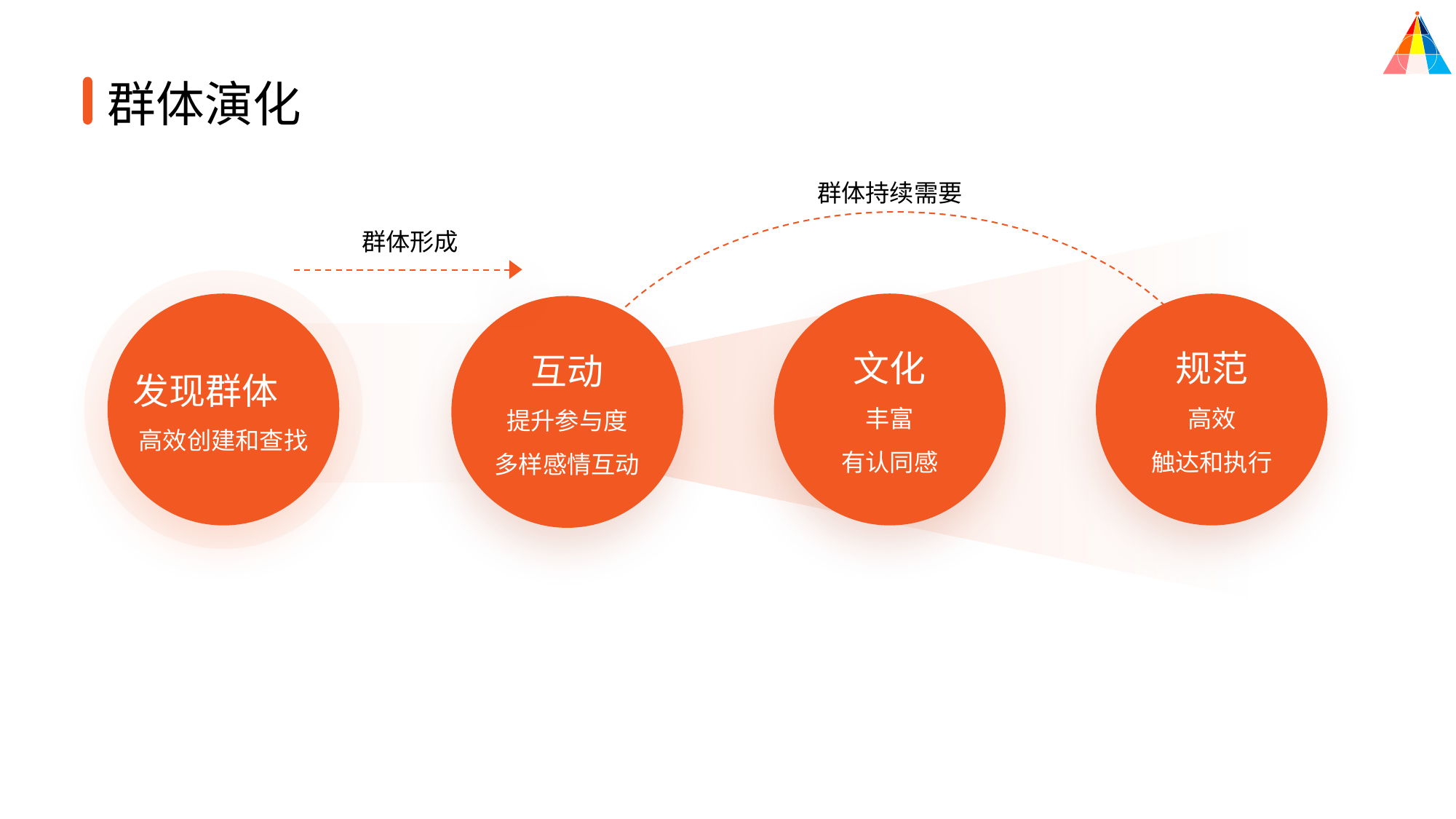

群体演化

群体持续需要

群体形成

发现群体
高效创建和查找

文化
丰富
有认同感

规范
高效
触达和执行

互动
提升参与度
多样感情互动